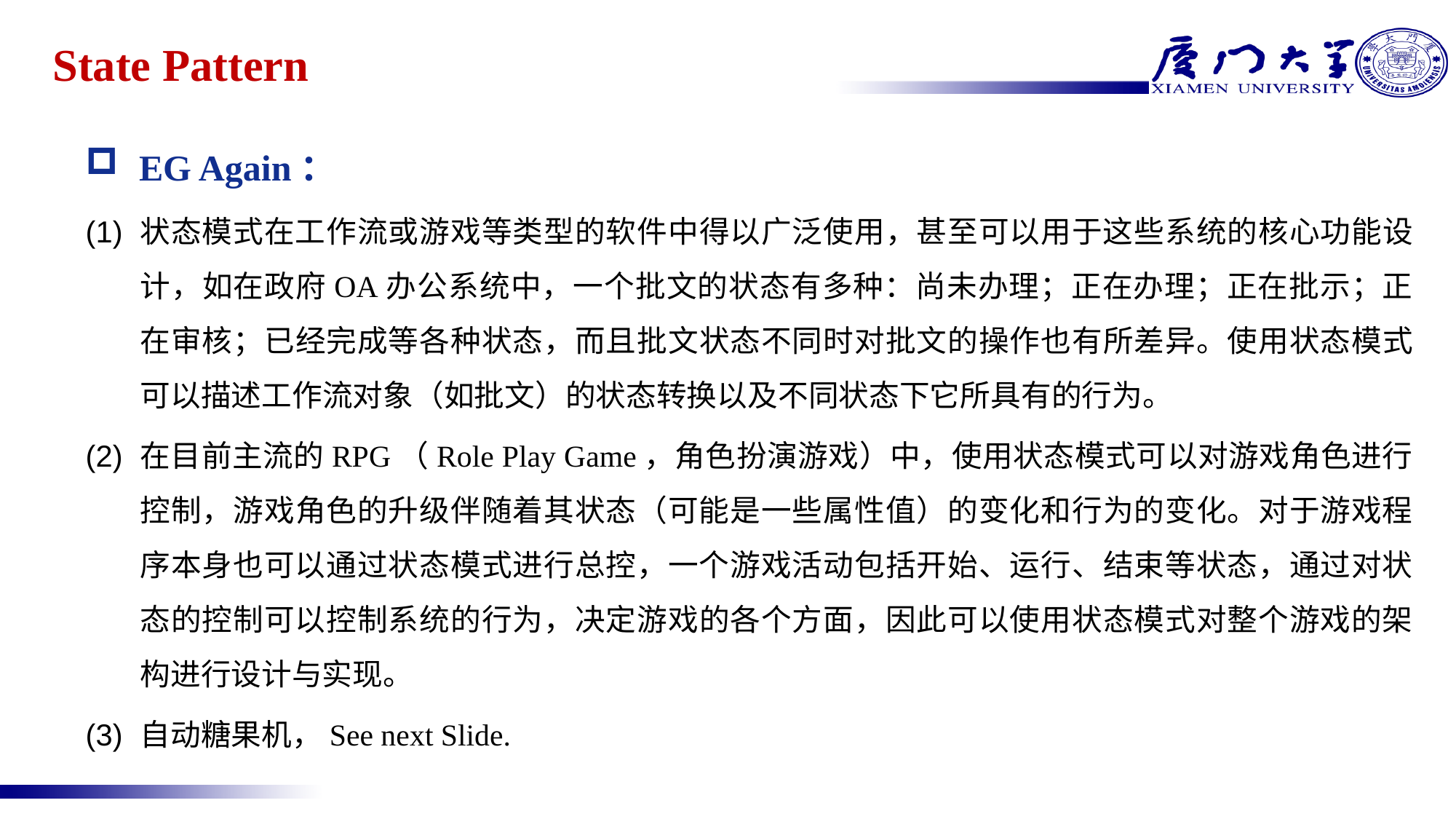

# State Pattern
EG Again：
状态模式在工作流或游戏等类型的软件中得以广泛使用，甚至可以用于这些系统的核心功能设计，如在政府OA办公系统中，一个批文的状态有多种：尚未办理；正在办理；正在批示；正在审核；已经完成等各种状态，而且批文状态不同时对批文的操作也有所差异。使用状态模式可以描述工作流对象（如批文）的状态转换以及不同状态下它所具有的行为。
在目前主流的RPG（Role Play Game，角色扮演游戏）中，使用状态模式可以对游戏角色进行控制，游戏角色的升级伴随着其状态（可能是一些属性值）的变化和行为的变化。对于游戏程序本身也可以通过状态模式进行总控，一个游戏活动包括开始、运行、结束等状态，通过对状态的控制可以控制系统的行为，决定游戏的各个方面，因此可以使用状态模式对整个游戏的架构进行设计与实现。
自动糖果机，See next Slide.